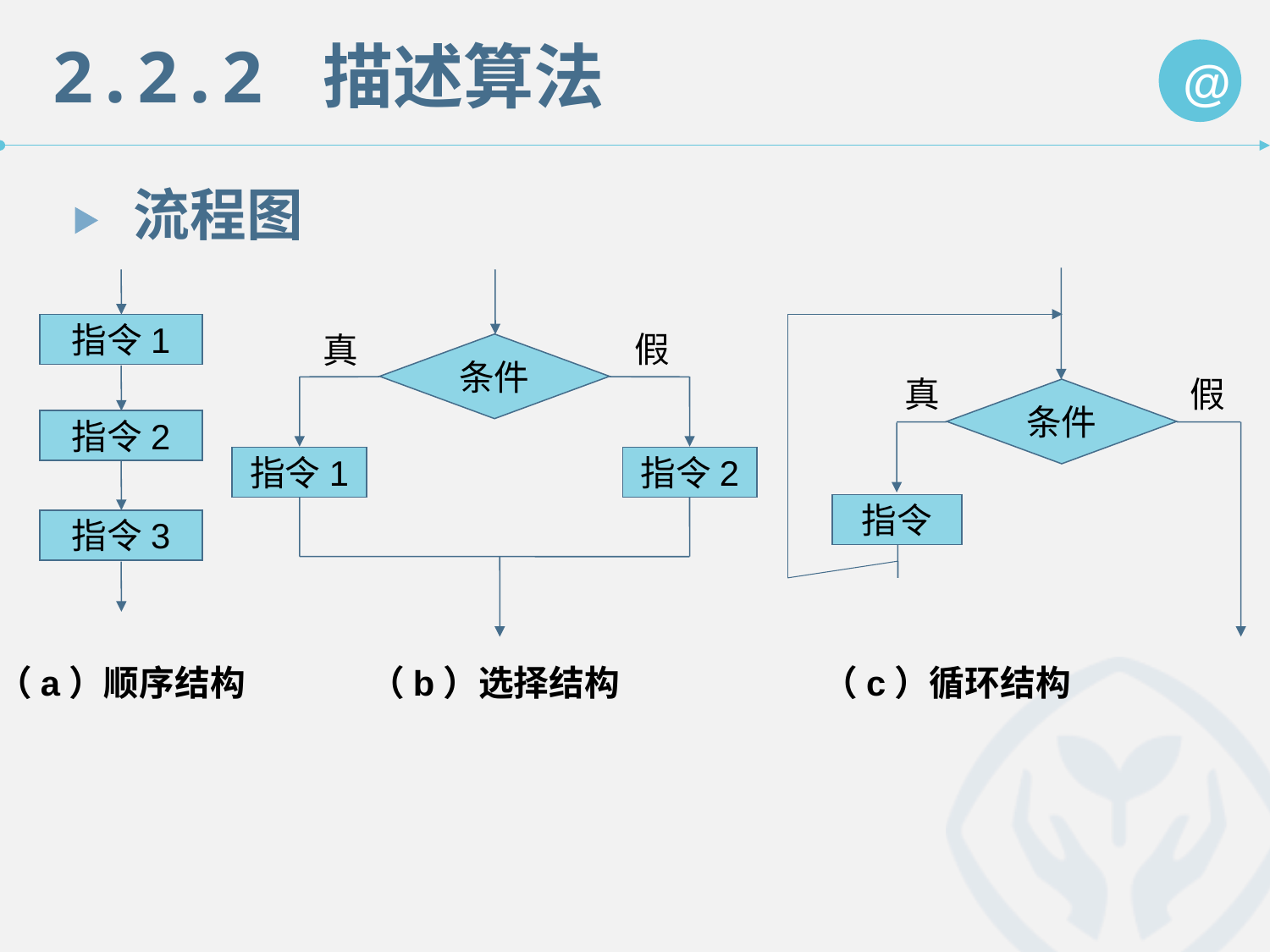

流程图

指令1
假
真
条件

假
真

条件
指令2

指令1
指令2

指令

指令3

（a）顺序结构
（b）选择结构
（c）循环结构